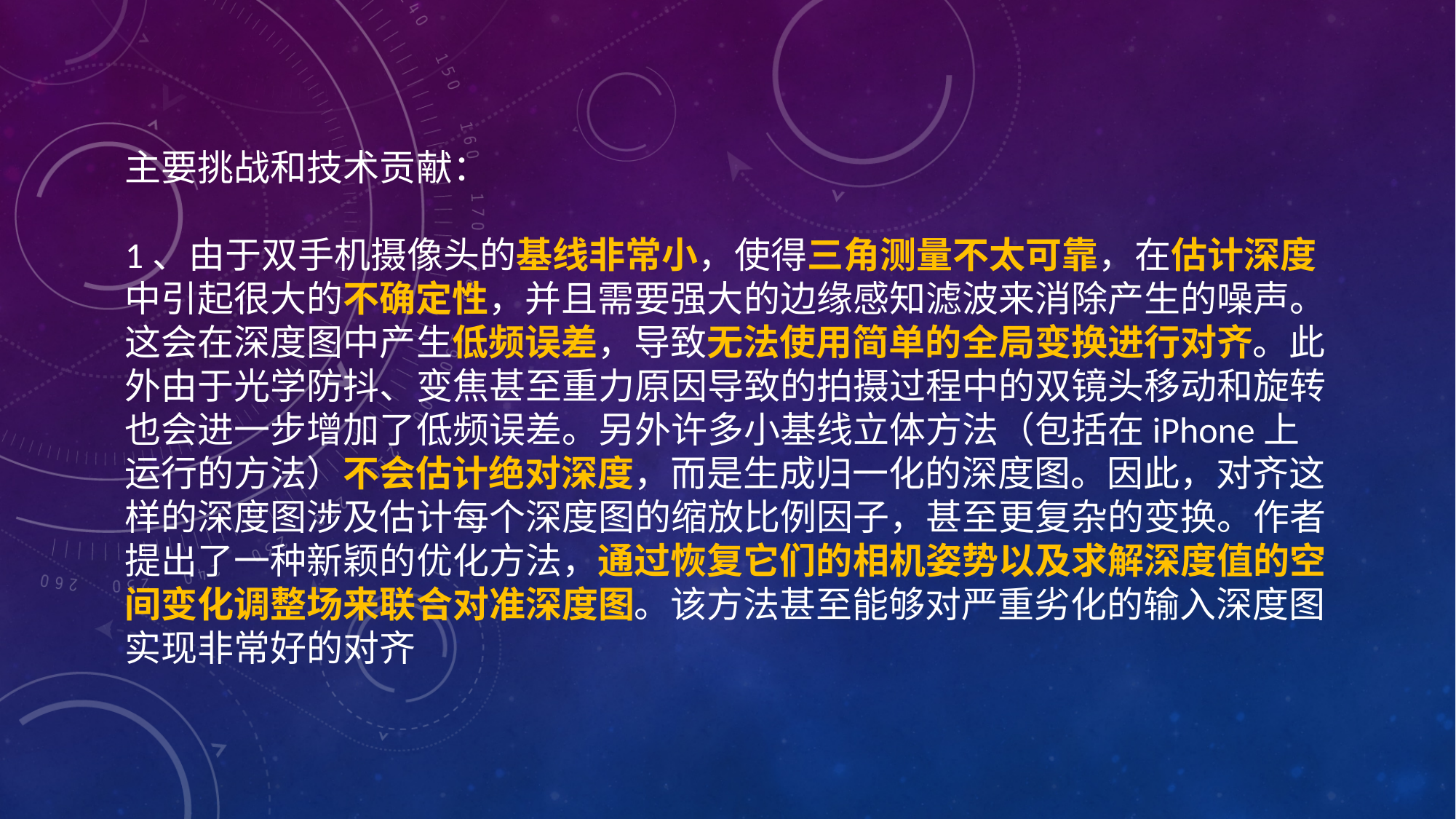

主要挑战和技术贡献：

1、由于双手机摄像头的基线非常小，使得三角测量不太可靠，在估计深度中引起很大的不确定性，并且需要强大的边缘感知滤波来消除产生的噪声。这会在深度图中产生低频误差，导致无法使用简单的全局变换进行对齐。此外由于光学防抖、变焦甚至重力原因导致的拍摄过程中的双镜头移动和旋转也会进一步增加了低频误差。另外许多小基线立体方法（包括在iPhone上运行的方法）不会估计绝对深度，而是生成归一化的深度图。因此，对齐这样的深度图涉及估计每个深度图的缩放比例因子，甚至更复杂的变换。作者提出了一种新颖的优化方法，通过恢复它们的相机姿势以及求解深度值的空间变化调整场来联合对准深度图。该方法甚至能够对严重劣化的输入深度图实现非常好的对齐